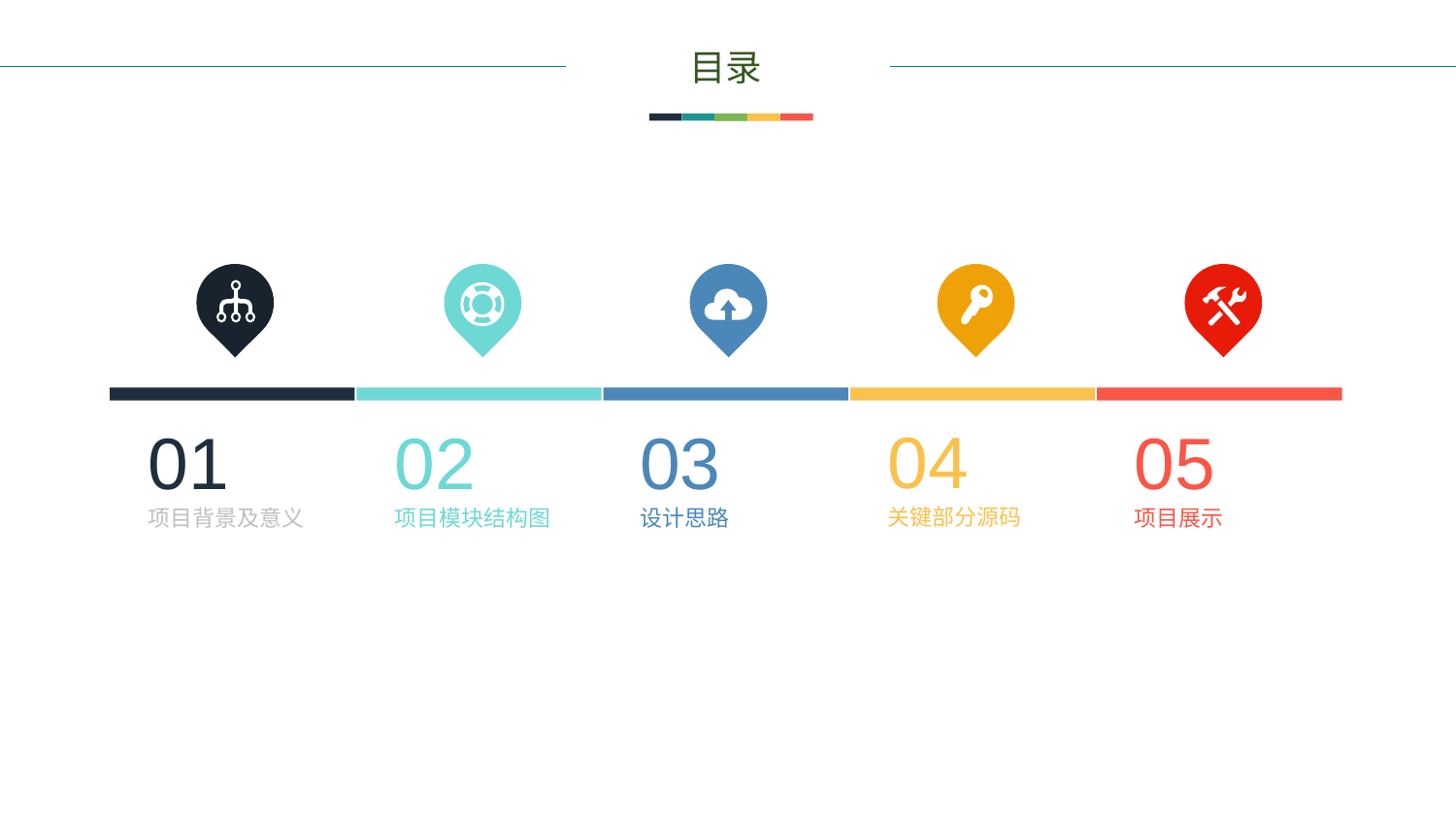

目录

04
关键部分源码

01
项目背景及意义

02
项目模块结构图

03
设计思路

05
项目展示